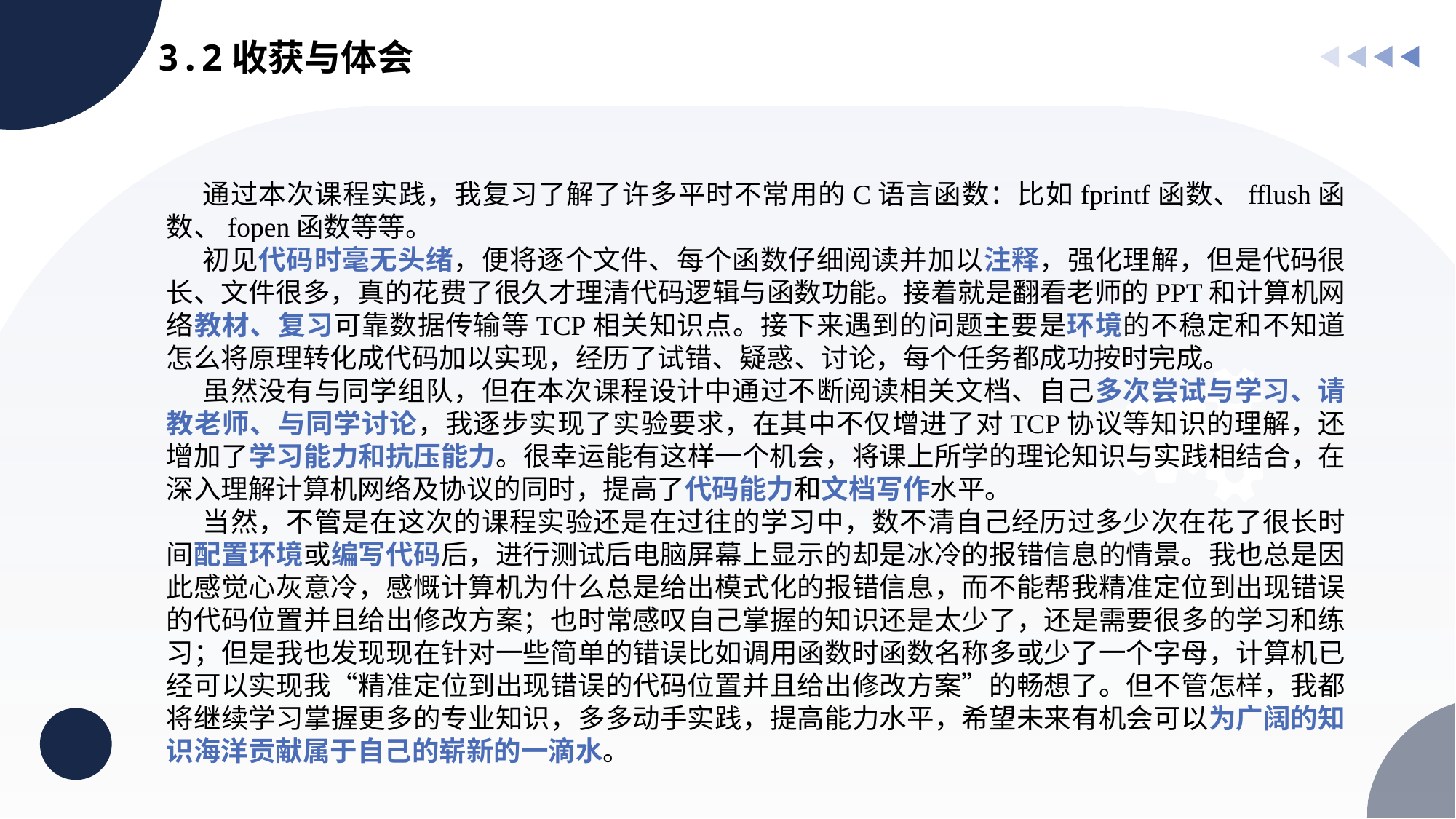

3.2收获与体会

通过本次课程实践，我复习了解了许多平时不常用的C语言函数：比如fprintf函数、fflush函数、fopen函数等等。
初见代码时毫无头绪，便将逐个文件、每个函数仔细阅读并加以注释，强化理解，但是代码很长、文件很多，真的花费了很久才理清代码逻辑与函数功能。接着就是翻看老师的PPT和计算机网络教材、复习可靠数据传输等TCP相关知识点。接下来遇到的问题主要是环境的不稳定和不知道怎么将原理转化成代码加以实现，经历了试错、疑惑、讨论，每个任务都成功按时完成。
虽然没有与同学组队，但在本次课程设计中通过不断阅读相关文档、自己多次尝试与学习、请教老师、与同学讨论，我逐步实现了实验要求，在其中不仅增进了对TCP协议等知识的理解，还增加了学习能力和抗压能力。很幸运能有这样一个机会，将课上所学的理论知识与实践相结合，在深入理解计算机网络及协议的同时，提高了代码能力和文档写作水平。
当然，不管是在这次的课程实验还是在过往的学习中，数不清自己经历过多少次在花了很长时间配置环境或编写代码后，进行测试后电脑屏幕上显示的却是冰冷的报错信息的情景。我也总是因此感觉心灰意冷，感慨计算机为什么总是给出模式化的报错信息，而不能帮我精准定位到出现错误的代码位置并且给出修改方案；也时常感叹自己掌握的知识还是太少了，还是需要很多的学习和练习；但是我也发现现在针对一些简单的错误比如调用函数时函数名称多或少了一个字母，计算机已经可以实现我“精准定位到出现错误的代码位置并且给出修改方案”的畅想了。但不管怎样，我都将继续学习掌握更多的专业知识，多多动手实践，提高能力水平，希望未来有机会可以为广阔的知识海洋贡献属于自己的崭新的一滴水。